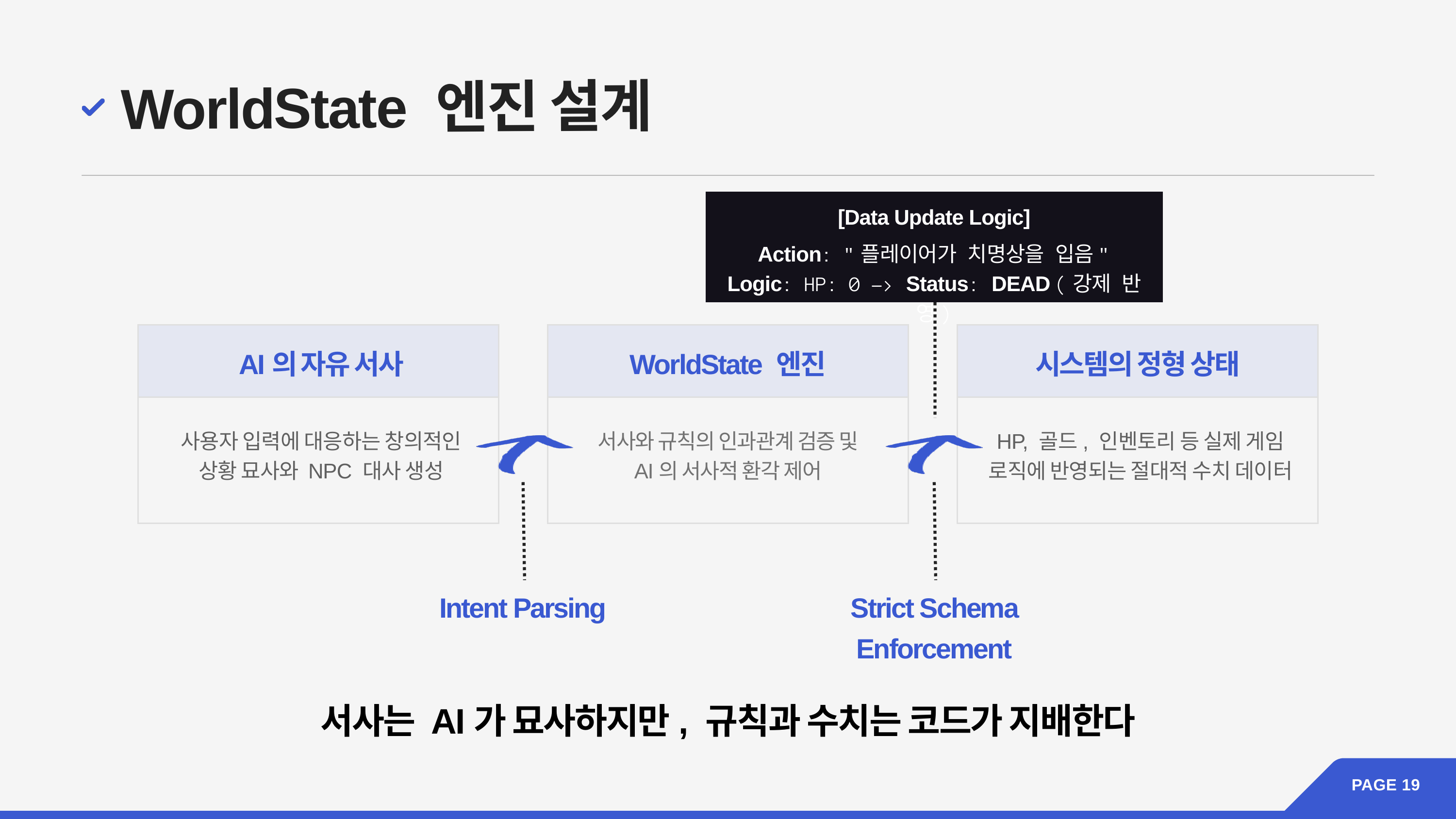

WorldState 엔진 설계

[Data Update Logic]

Action: "플레이어가 치명상을 입음"
Logic: HP: 0 -> Status: DEAD (강제 반영)

AI의 자유 서사
WorldState 엔진
시스템의 정형 상태

사용자 입력에 대응하는 창의적인
상황 묘사와 NPC 대사 생성
서사와 규칙의 인과관계 검증 및
AI의 서사적 환각 제어
HP, 골드, 인벤토리 등 실제 게임
로직에 반영되는 절대적 수치 데이터

Intent Parsing
Strict Schema Enforcement
서사는 AI가 묘사하지만, 규칙과 수치는 코드가 지배한다

PAGE 19